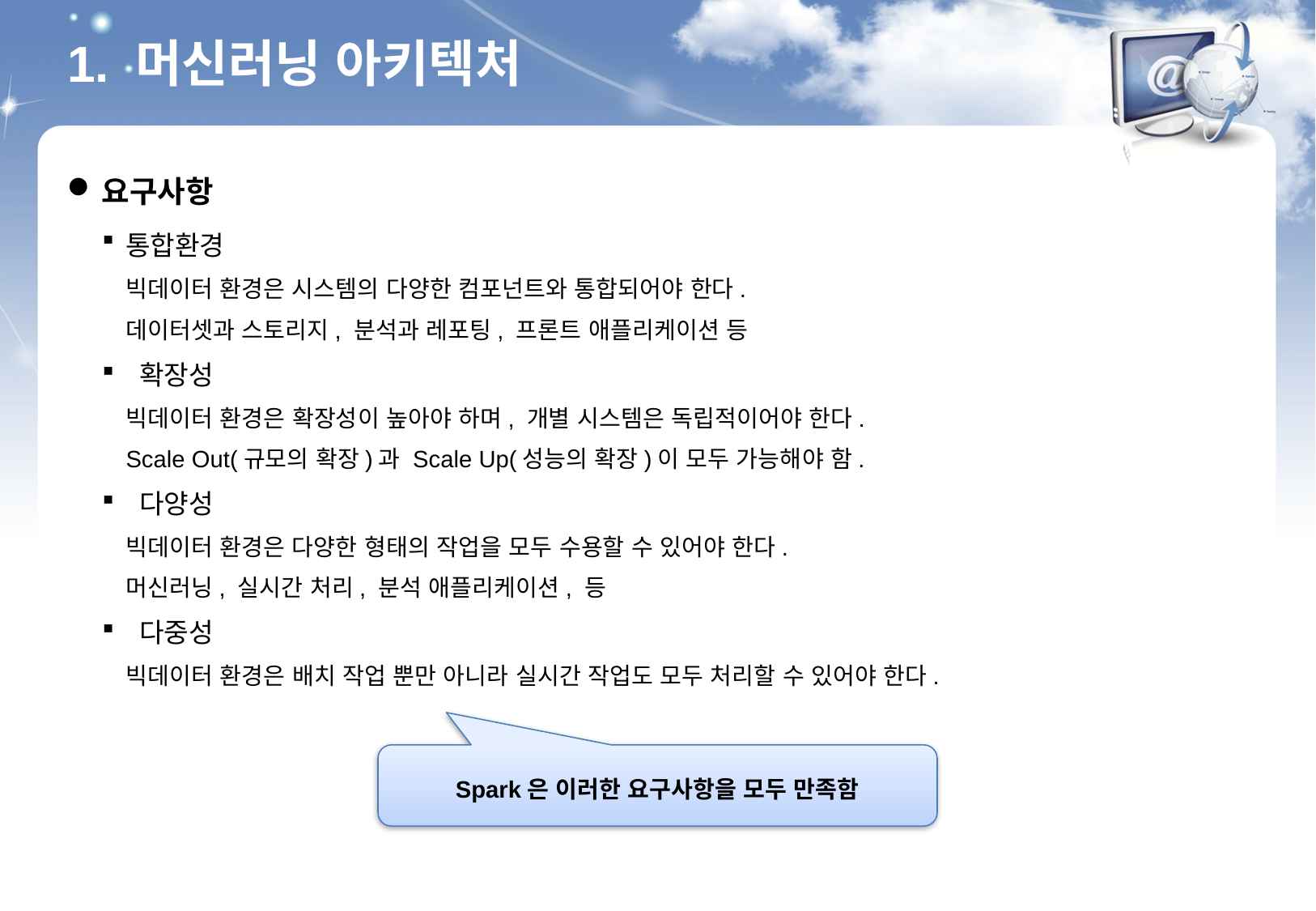

1. 머신러닝 아키텍처
요구사항
통합환경
빅데이터 환경은 시스템의 다양한 컴포넌트와 통합되어야 한다.
데이터셋과 스토리지, 분석과 레포팅, 프론트 애플리케이션 등
 확장성
빅데이터 환경은 확장성이 높아야 하며, 개별 시스템은 독립적이어야 한다.
Scale Out(규모의 확장)과 Scale Up(성능의 확장)이 모두 가능해야 함.
 다양성
빅데이터 환경은 다양한 형태의 작업을 모두 수용할 수 있어야 한다.
머신러닝, 실시간 처리, 분석 애플리케이션, 등
 다중성
빅데이터 환경은 배치 작업 뿐만 아니라 실시간 작업도 모두 처리할 수 있어야 한다.
Spark은 이러한 요구사항을 모두 만족함